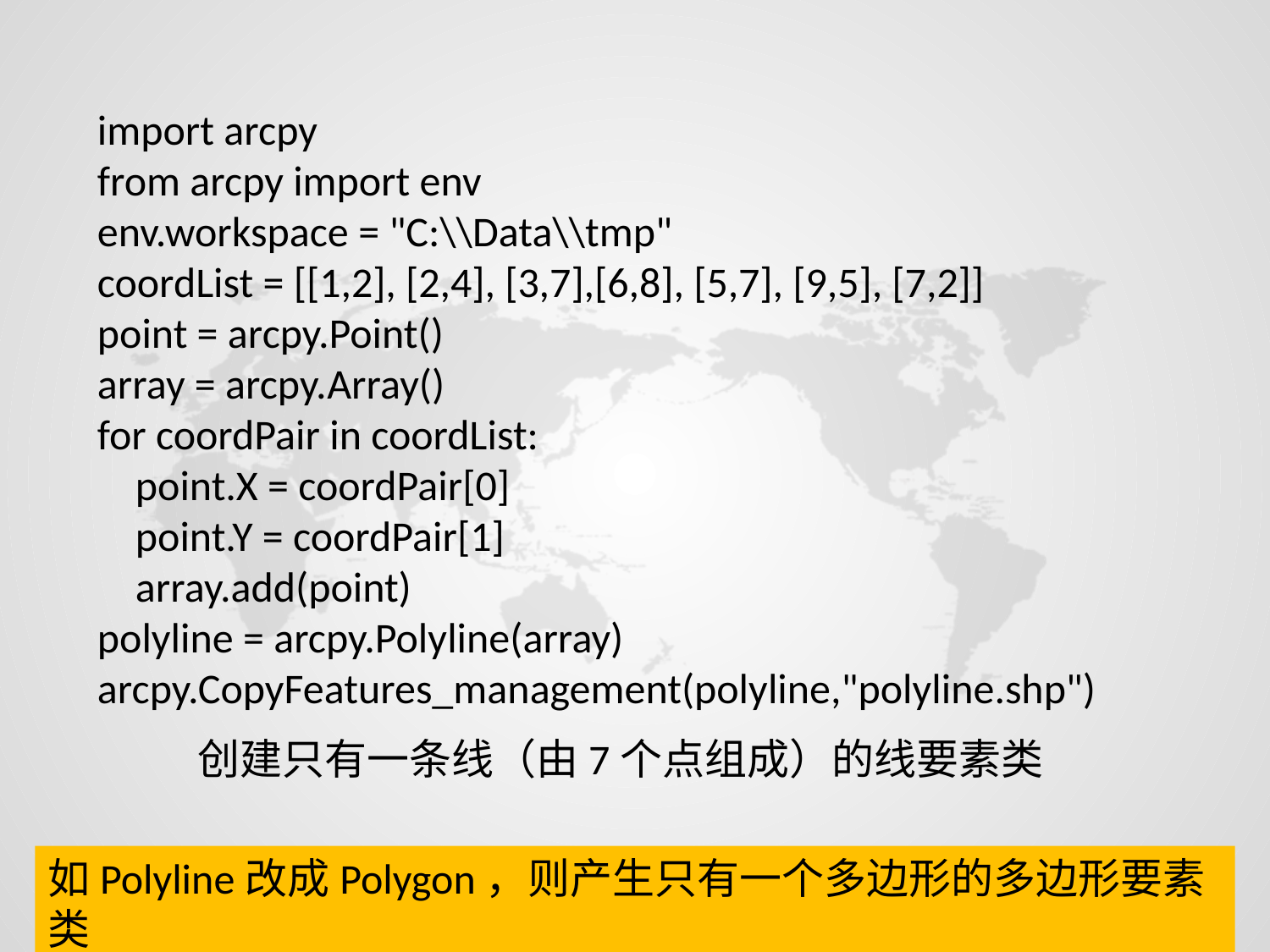

import arcpy
from arcpy import env
env.workspace = "C:\\Data\\tmp"
coordList = [[1,2], [2,4], [3,7],[6,8], [5,7], [9,5], [7,2]]
point = arcpy.Point()
array = arcpy.Array()
for coordPair in coordList:
    point.X = coordPair[0]
    point.Y = coordPair[1]
    array.add(point)
polyline = arcpy.Polyline(array)
arcpy.CopyFeatures_management(polyline,"polyline.shp")
创建只有一条线（由7个点组成）的线要素类
如Polyline改成Polygon，则产生只有一个多边形的多边形要素类